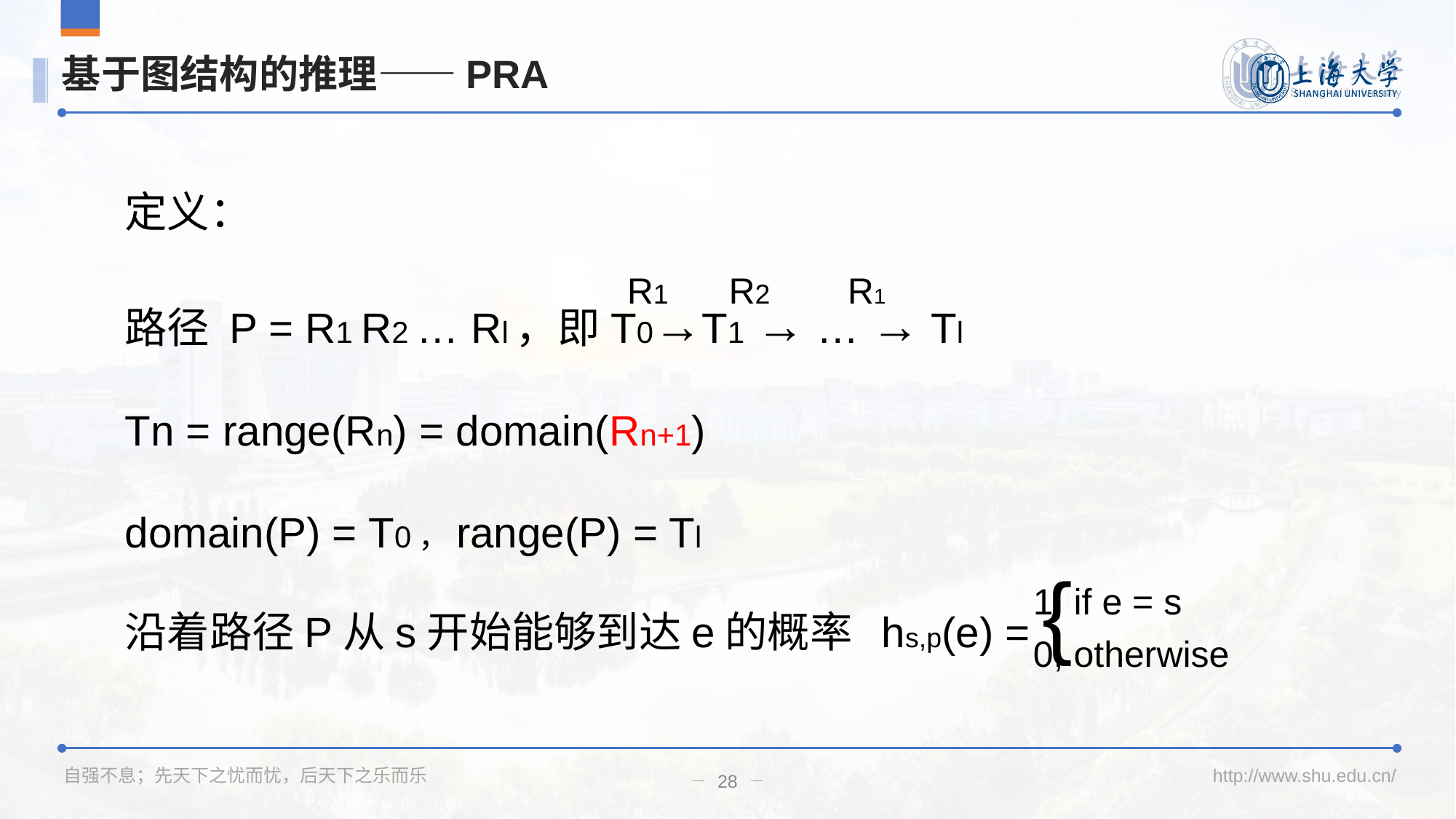

# 基于图结构的推理——PRA
定义：
路径 P = R1 R2 … Rl，即T0→T1 → … → Tl
Tn = range(Rn) = domain(Rn+1)
domain(P) = T0，range(P) = Tl
沿着路径P从s开始能够到达e的概率  hs,p(e) = {
R1
R2
R1
1, if e = s
0, otherwise
28